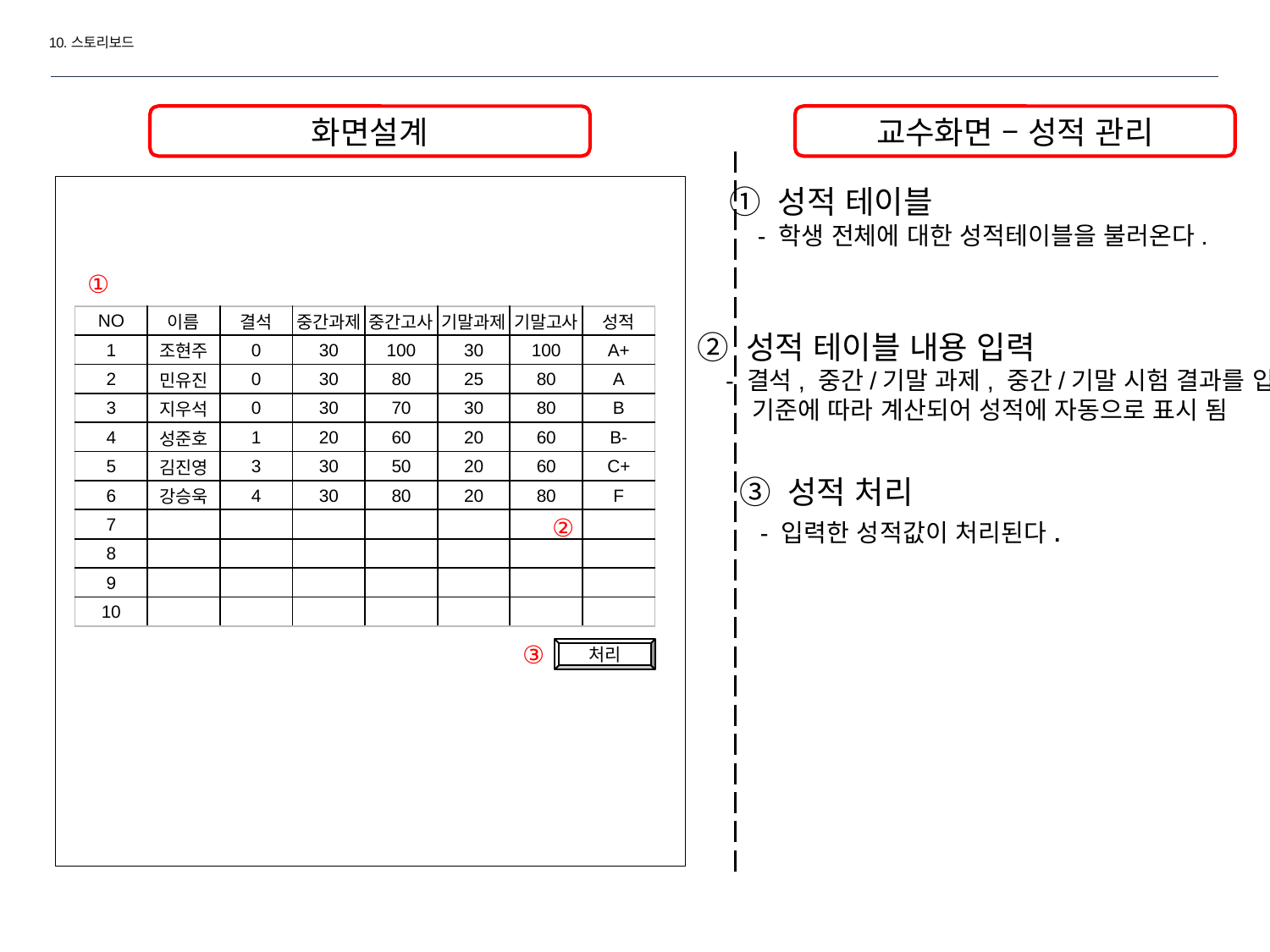

10.스토리보드
화면설계
교수화면 – 성적 관리

① 성적 테이블
    - 학생 전체에 대한 성적테이블을 불러온다.
①
| NO | 이름 | 결석 | 중간과제 | 중간고사 | 기말과제 | 기말고사 | 성적 |
| --- | --- | --- | --- | --- | --- | --- | --- |
| 1 | 조현주 | 0 | 30 | 100 | 30 | 100 | A+ |
| 2 | 민유진 | 0 | 30 | 80 | 25 | 80 | A |
| 3 | 지우석 | 0 | 30 | 70 | 30 | 80 | B |
| 4 | 성준호 | 1 | 20 | 60 | 20 | 60 | B- |
| 5 | 김진영 | 3 | 30 | 50 | 20 | 60 | C+ |
| 6 | 강승욱 | 4 | 30 | 80 | 20 | 80 | F |
| 7 |  |  |  |  |  |  |  |
| 8 |  |  |  |  |  |  |  |
| 9 |  |  |  |  |  |  |  |
| 10 |  |  |  |  |  |  |  |
② 성적 테이블 내용 입력
    - 결석, 중간/기말 과제, 중간/기말 시험 결과를 입력하면
       기준에 따라 계산되어 성적에 자동으로 표시 됨
③ 성적 처리
   - 입력한 성적값이 처리된다.
②
③
처리